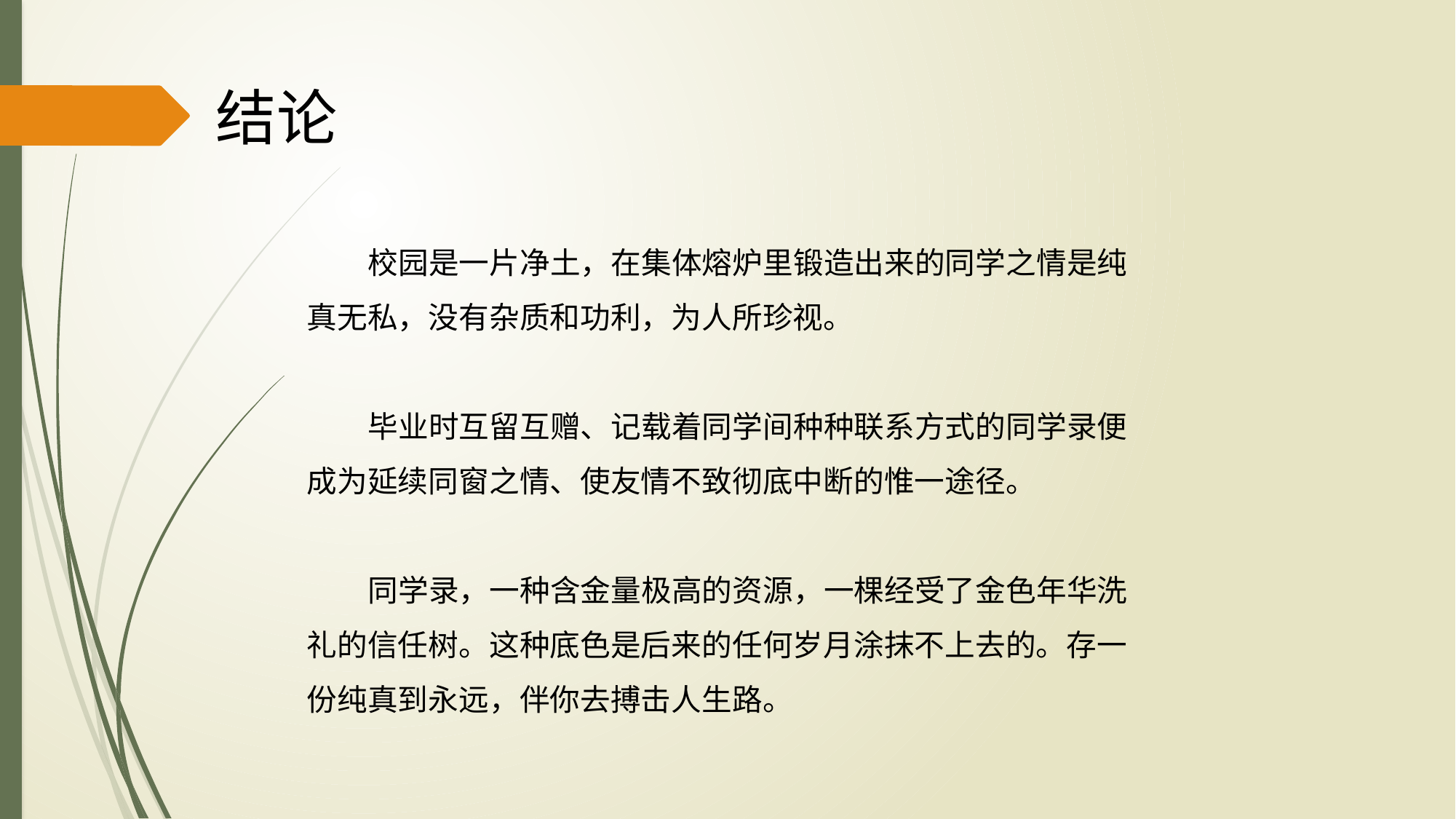

结论
        校园是一片净土，在集体熔炉里锻造出来的同学之情是纯真无私，没有杂质和功利，为人所珍视。

        毕业时互留互赠、记载着同学间种种联系方式的同学录便成为延续同窗之情、使友情不致彻底中断的惟一途径。

        同学录，一种含金量极高的资源，一棵经受了金色年华洗礼的信任树。这种底色是后来的任何岁月涂抹不上去的。存一份纯真到永远，伴你去搏击人生路。